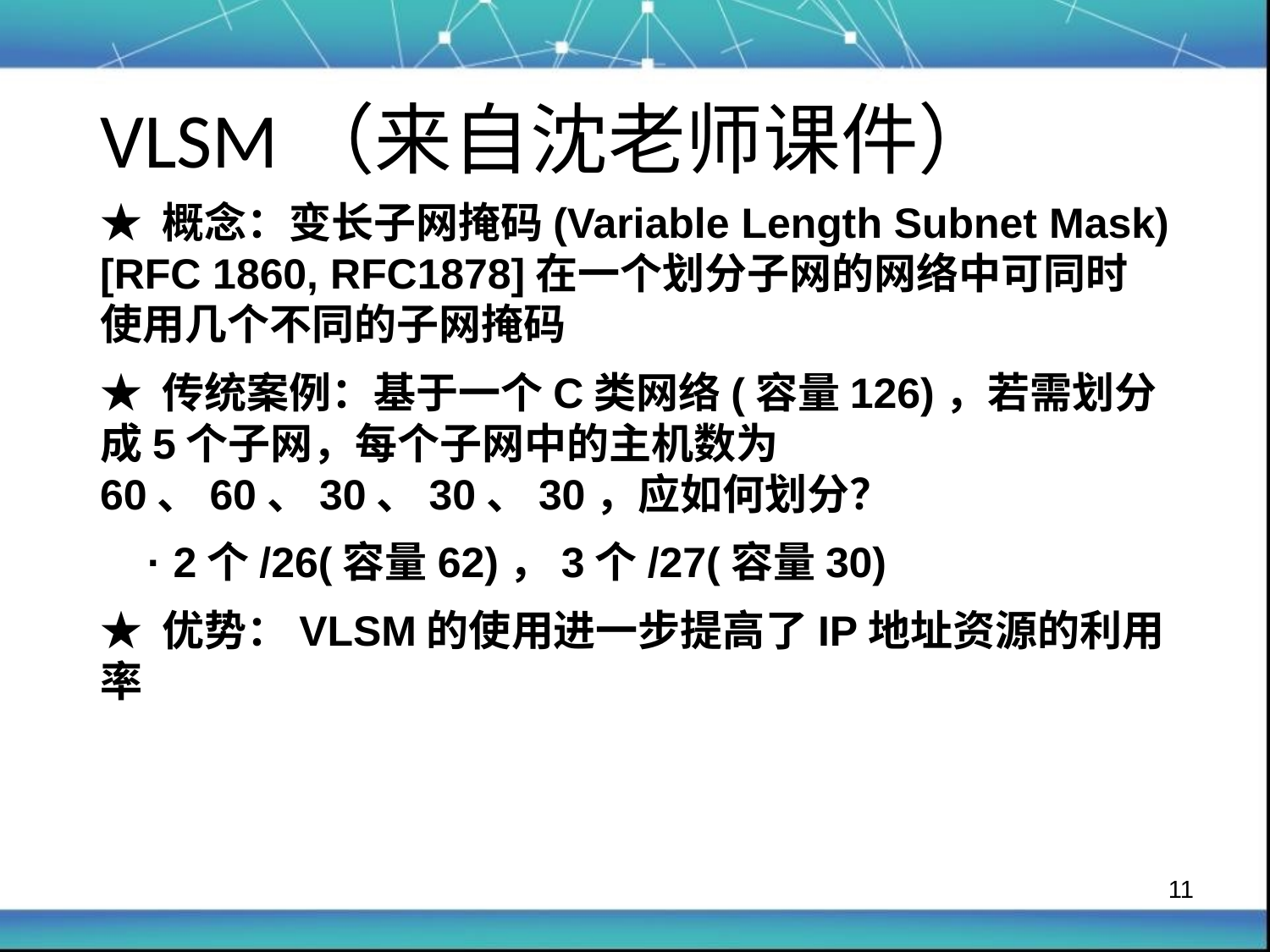

VLSM（来自沈老师课件）
★ 概念：变长子网掩码(Variable Length Subnet Mask)[RFC 1860, RFC1878]在一个划分子网的网络中可同时使用几个不同的子网掩码
★ 传统案例：基于一个C类网络(容量126)，若需划分成5个子网，每个子网中的主机数为60、60、30、30、30，应如何划分？
    · 2个/26(容量62)，3个/27(容量30)
★ 优势：VLSM的使用进一步提高了IP地址资源的利用率

11